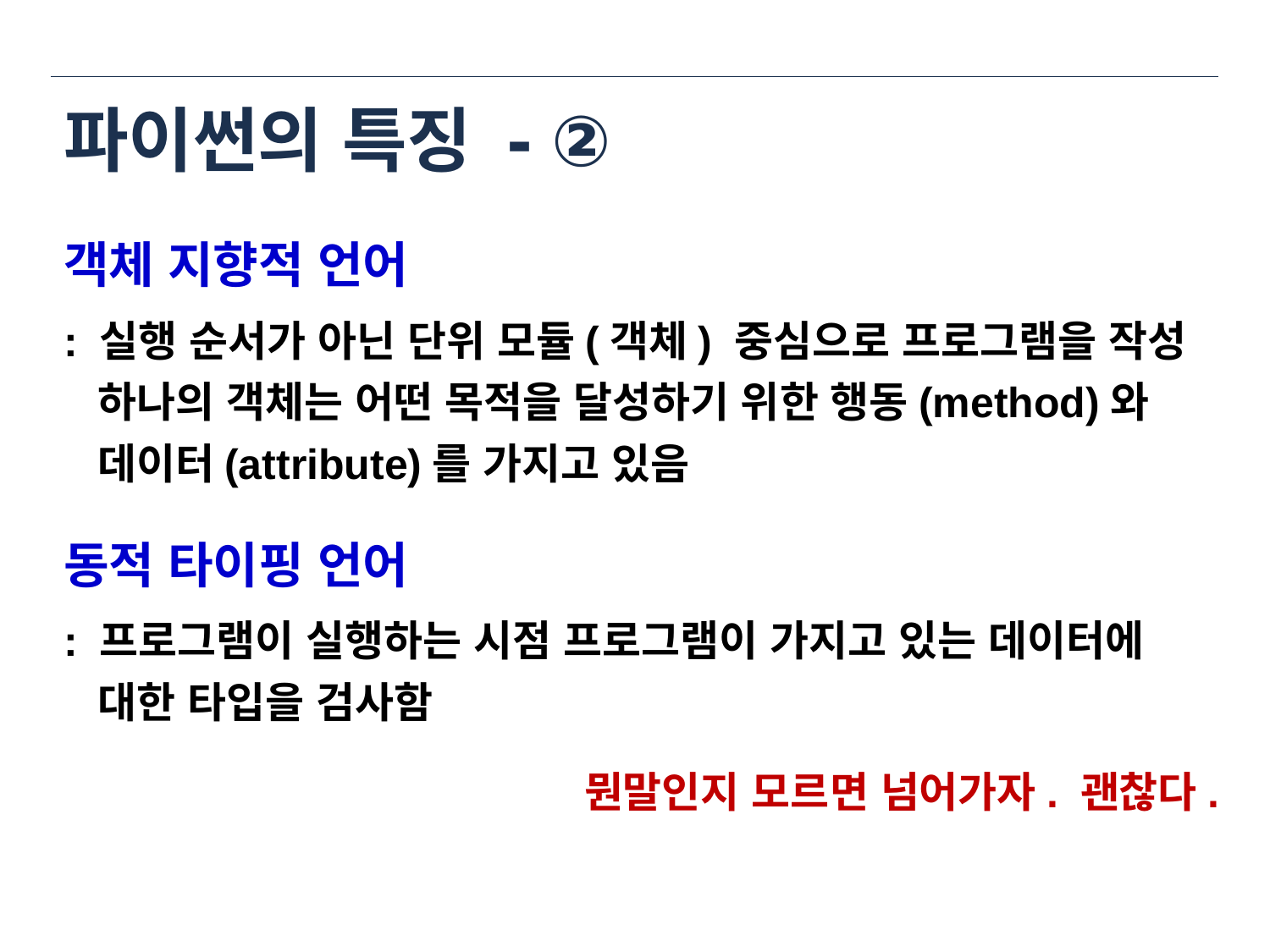

# 파이썬의 특징 - ②
객체 지향적 언어
: 실행 순서가 아닌 단위 모듈(객체) 중심으로 프로그램을 작성
  하나의 객체는 어떤 목적을 달성하기 위한 행동(method)와
  데이터(attribute)를 가지고 있음
동적 타이핑 언어
: 프로그램이 실행하는 시점 프로그램이 가지고 있는 데이터에
  대한 타입을 검사함
뭔말인지 모르면 넘어가자. 괜찮다.